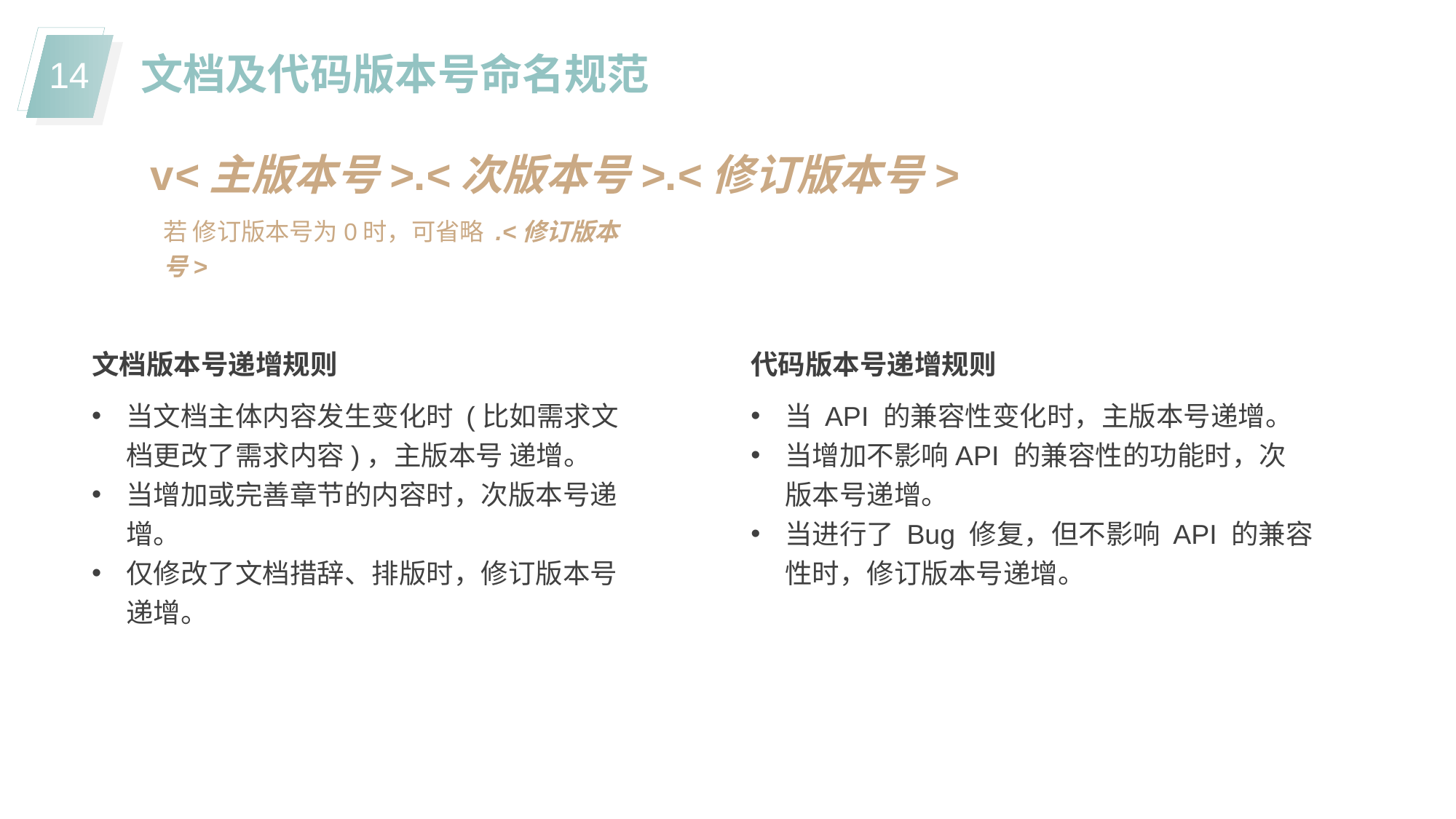

文档及代码版本号命名规范
v<主版本号>.<次版本号>.<修订版本号>
若 修订版本号为0时，可省略 .<修订版本号>
文档版本号递增规则
代码版本号递增规则
当 API 的兼容性变化时，主版本号递增。
当增加不影响API 的兼容性的功能时，次版本号递增。
当进行了 Bug 修复，但不影响 API 的兼容性时，修订版本号递增。
当文档主体内容发生变化时 (比如需求文档更改了需求内容)，主版本号 递增。
当增加或完善章节的内容时，次版本号递增。
仅修改了文档措辞、排版时，修订版本号递增。